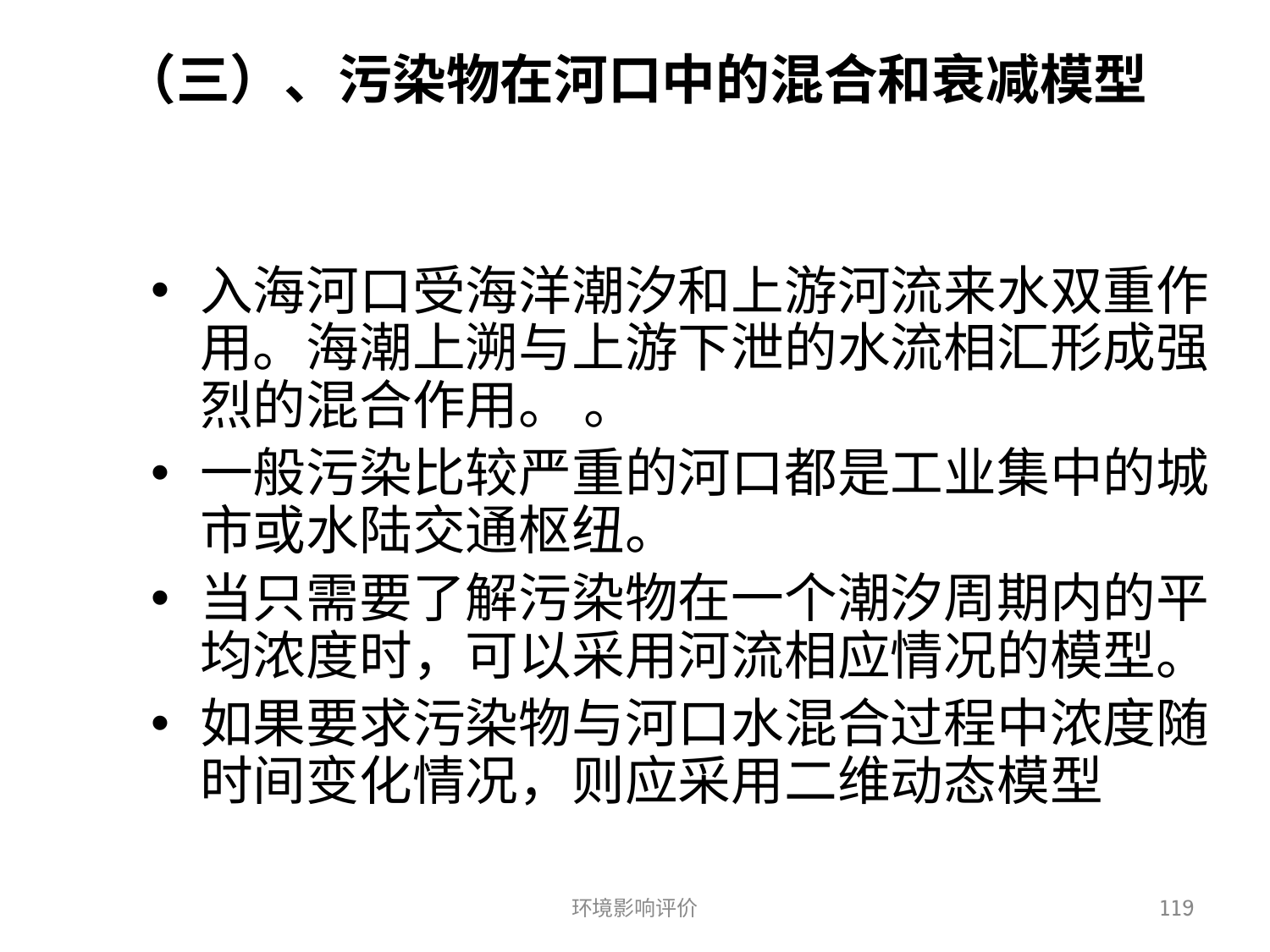

# （三）、污染物在河口中的混合和衰减模型
入海河口受海洋潮汐和上游河流来水双重作用。海潮上溯与上游下泄的水流相汇形成强烈的混合作用。 。
一般污染比较严重的河口都是工业集中的城市或水陆交通枢纽。
当只需要了解污染物在一个潮汐周期内的平均浓度时，可以采用河流相应情况的模型。
如果要求污染物与河口水混合过程中浓度随时间变化情况，则应采用二维动态模型
环境影响评价
119